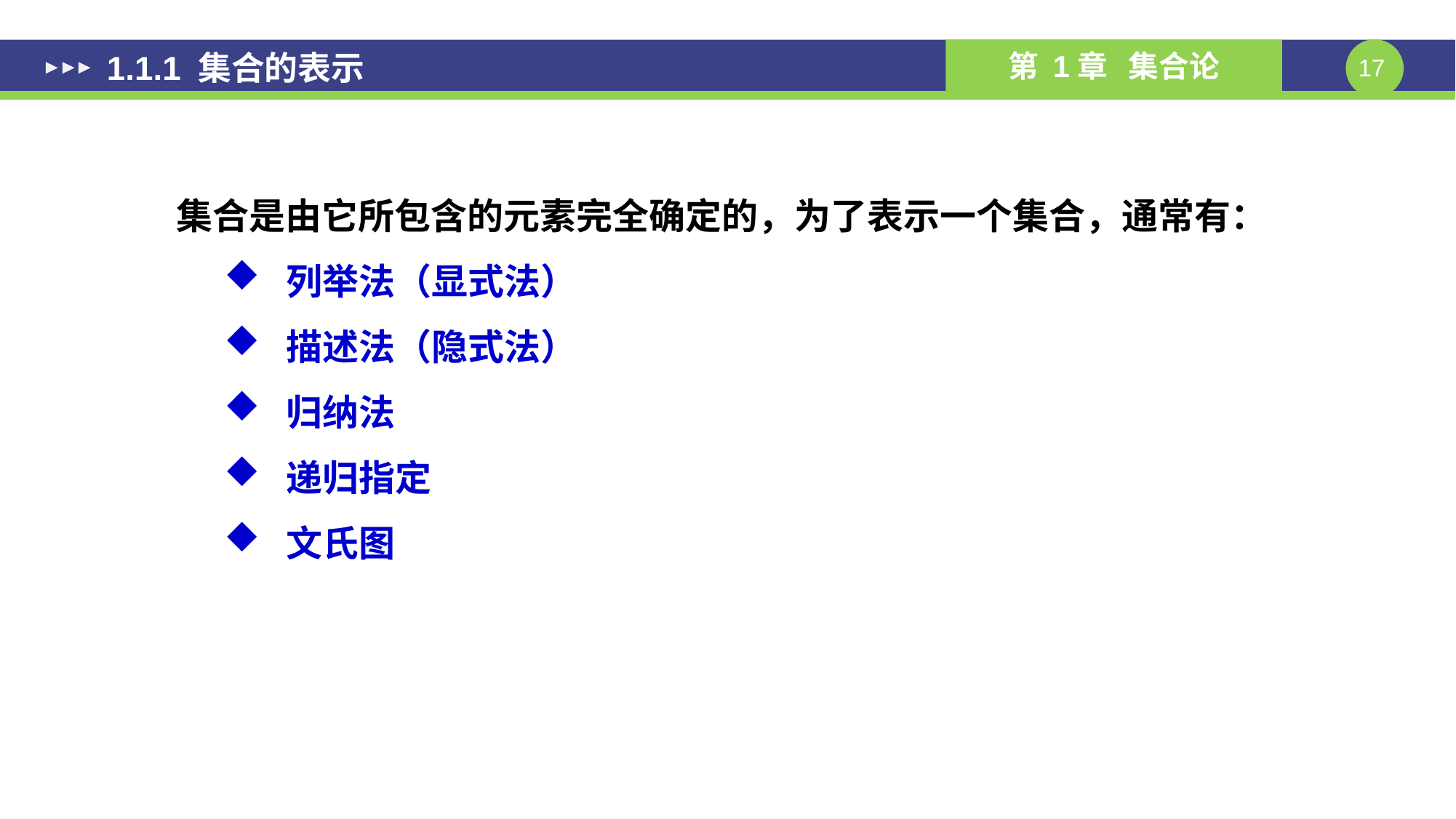

1.1.1 集合的表示
  集合是由它所包含的元素完全确定的，为了表示一个集合，通常有：
 列举法（显式法）
 描述法（隐式法）
 归纳法
 递归指定
 文氏图